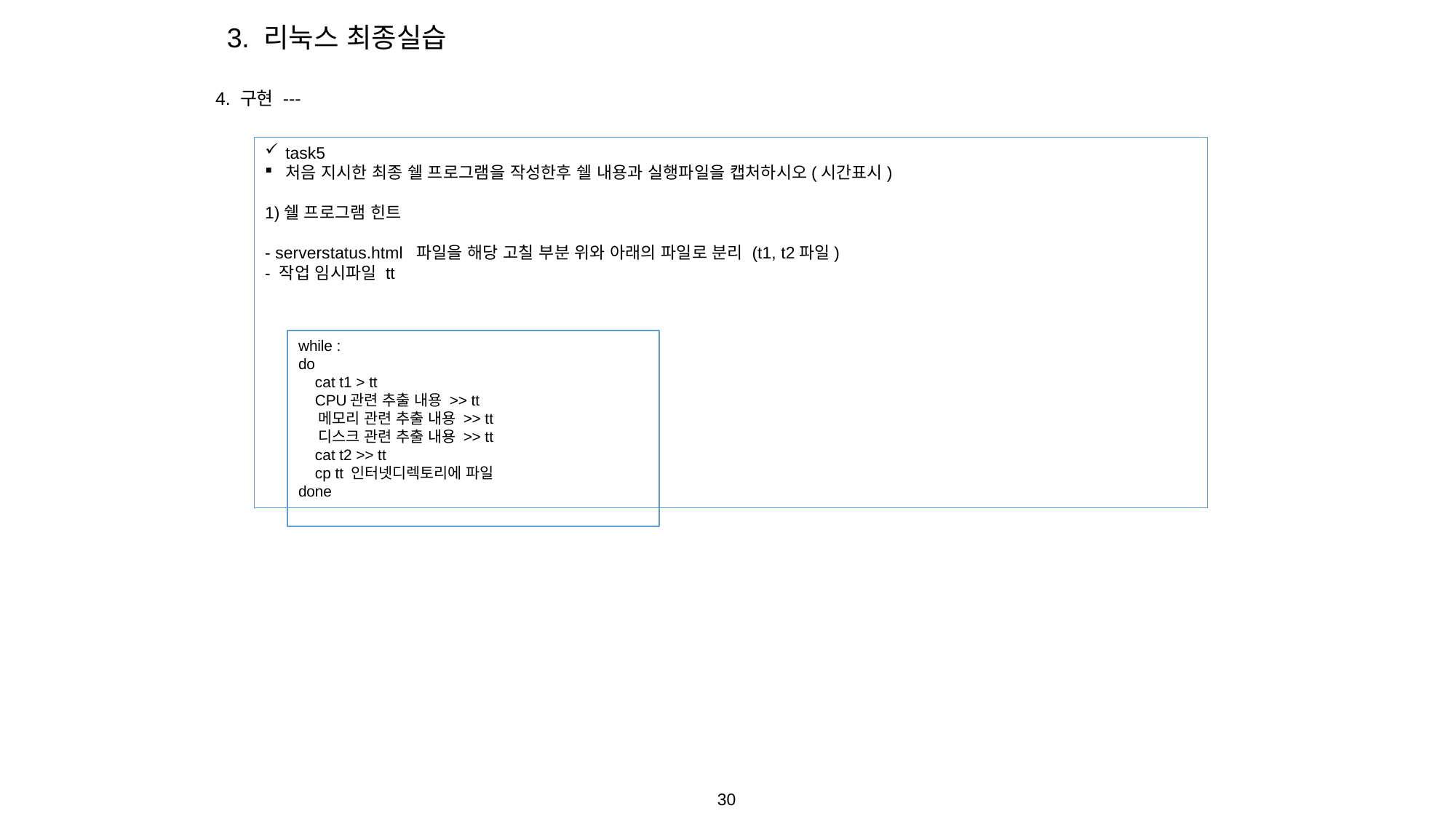

3. 리눅스 최종실습
4. 구현 ---
task5
처음 지시한 최종 쉘 프로그램을 작성한후 쉘 내용과 실행파일을 캡처하시오(시간표시)

1)쉘 프로그램 힌트

- serverstatus.html  파일을 해당 고칠 부분 위와 아래의 파일로 분리 (t1, t2파일)
- 작업 임시파일 tt

while :
do
    cat t1 > tt
    CPU관련 추출 내용 >> tt
    메모리 관련 추출 내용 >> tt
    디스크 관련 추출 내용 >> tt
    cat t2 >> tt
    cp tt 인터넷디렉토리에 파일
done

30